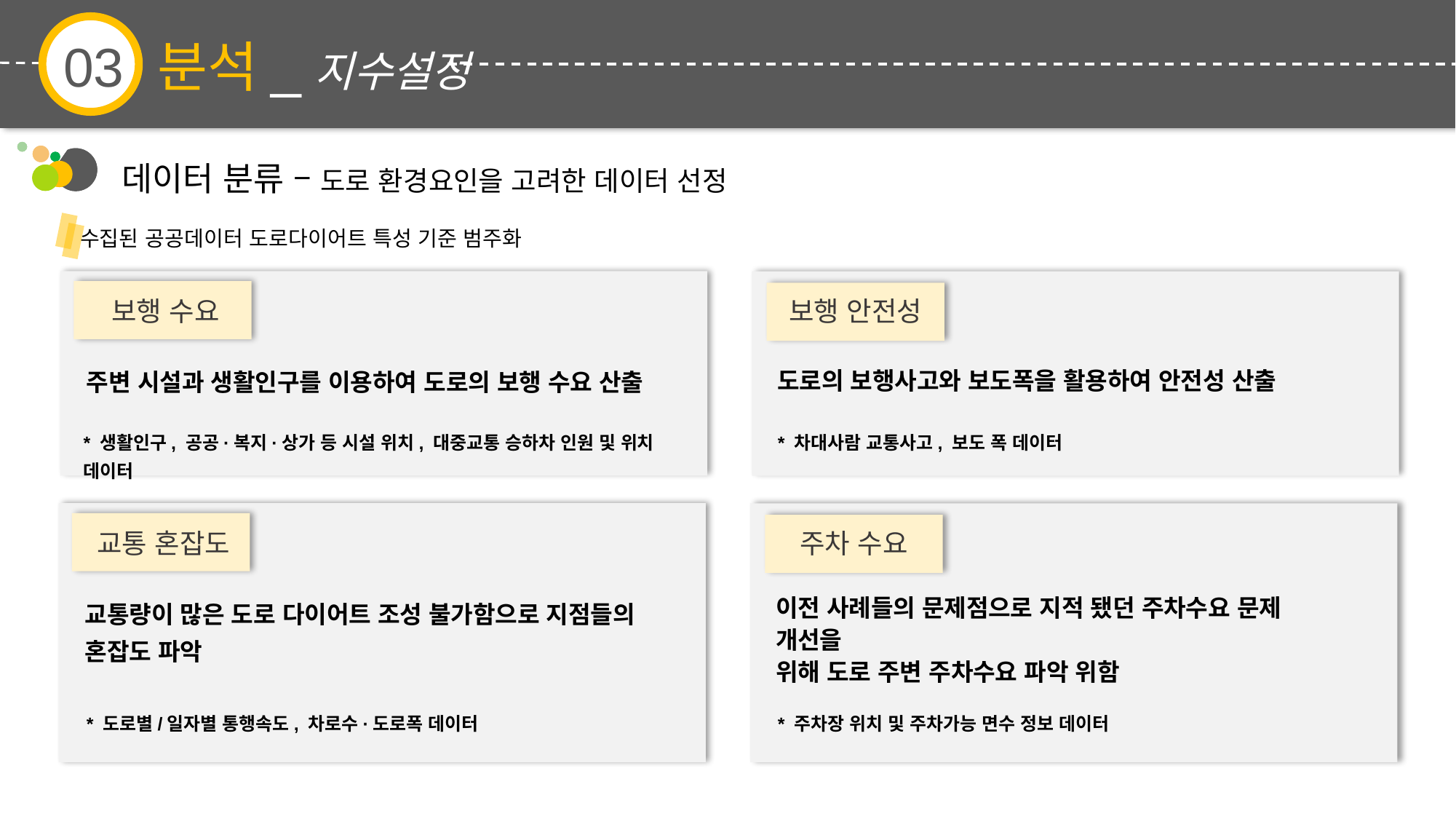

03
분석_지수설정

데이터 분류 – 도로 환경요인을 고려한 데이터 선정

수집된 공공데이터 도로다이어트 특성 기준 범주화

보행 수요
보행 안전성
도로의 보행사고와 보도폭을 활용하여 안전성 산출
주변 시설과 생활인구를 이용하여 도로의 보행 수요 산출

* 생활인구, 공공·복지·상가 등 시설 위치, 대중교통 승하차 인원 및 위치 데이터
* 차대사람 교통사고, 보도 폭 데이터

교통 혼잡도
주차 수요
이전 사례들의 문제점으로 지적 됐던 주차수요 문제 개선을
위해 도로 주변 주차수요 파악 위함
교통량이 많은 도로 다이어트 조성 불가함으로 지점들의
혼잡도 파악
* 주차장 위치 및 주차가능 면수 정보 데이터
* 도로별/일자별 통행속도, 차로수·도로폭 데이터